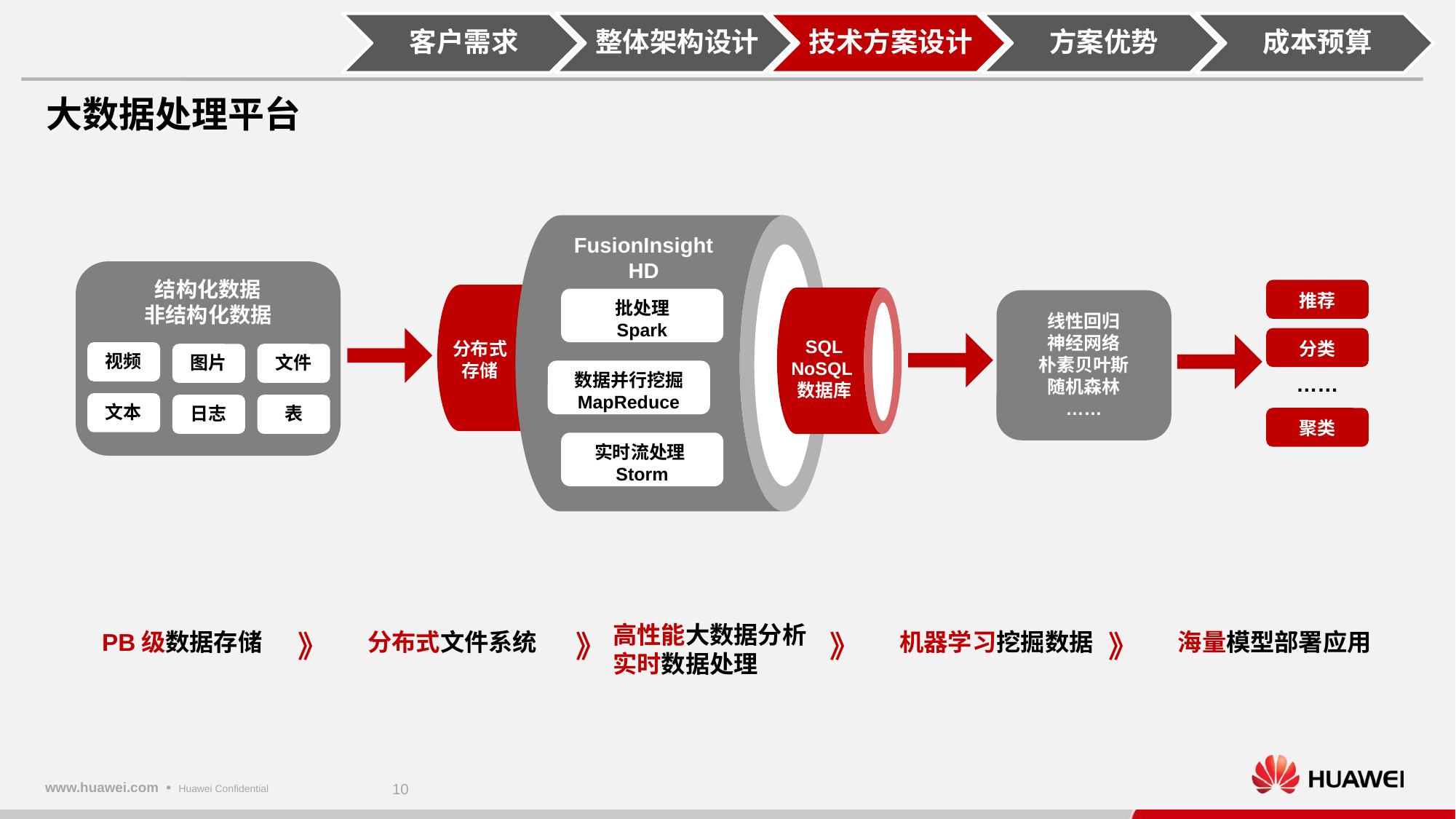

大数据处理目的
……
数据检索
数据挖掘
提前预警
图片图片
图片图片
客户需求
整体架构设计
技术方案设计
方案优势
成本预算

大数据处理平台

FusionInsight
HD

批处理
Spark

SQL
NoSQL数据库
分布式存储
数据并行挖掘
MapReduce
实时流处理Storm

结构化数据
非结构化数据
视频
图片
文件
文本
日志
表

推荐

分类
……

聚类

线性回归
神经网络
朴素贝叶斯
随机森林
……

高性能大数据分析
实时数据处理
PB级数据存储
》
分布式文件系统
》
》
机器学习挖掘数据
》
海量模型部署应用